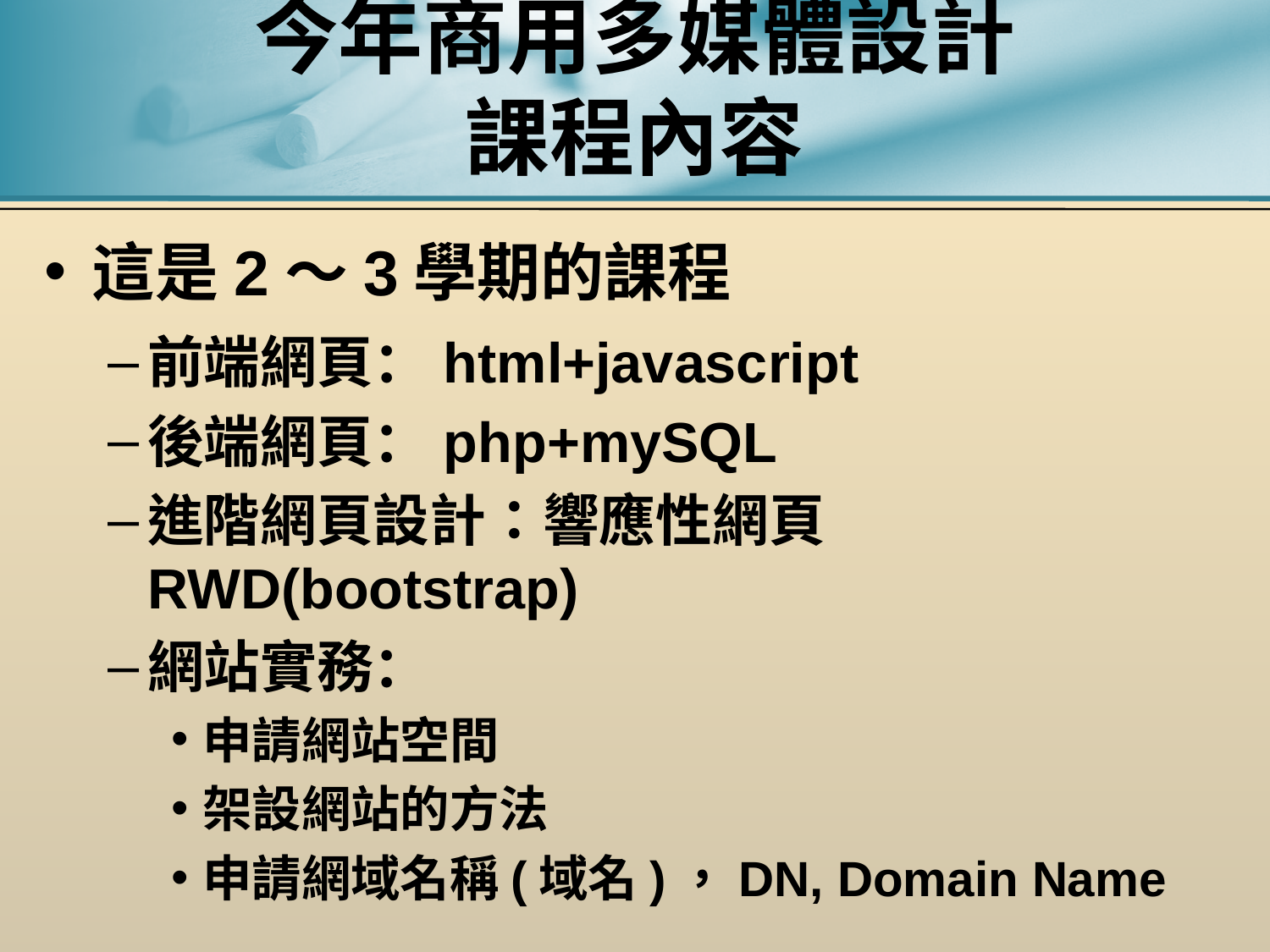

# 今年商用多媒體設計 課程內容
這是2～3學期的課程
前端網頁：html+javascript
後端網頁：php+mySQL
進階網頁設計：響應性網頁RWD(bootstrap)
網站實務：
申請網站空間
架設網站的方法
申請網域名稱(域名)，DN, Domain Name